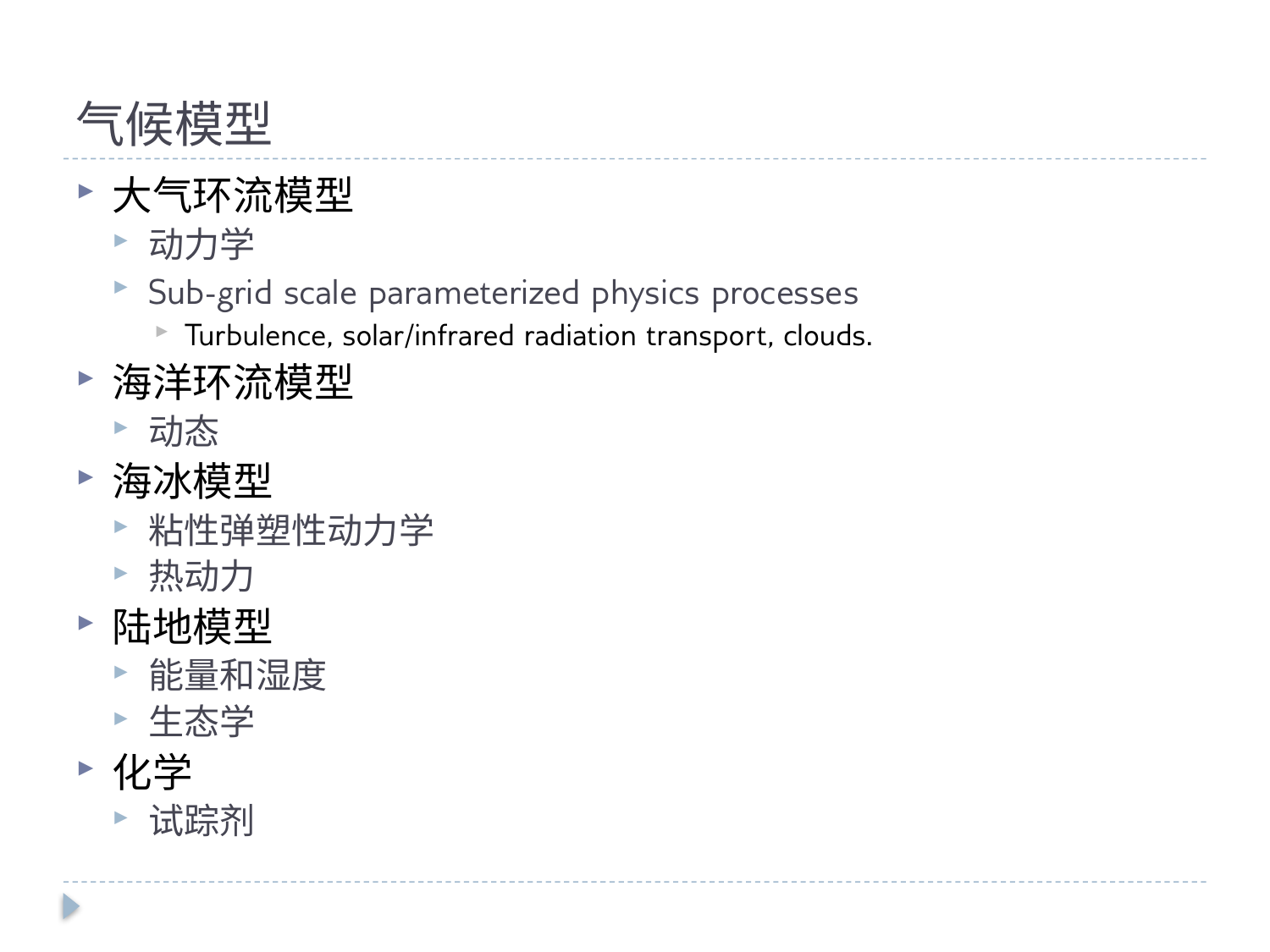

# 气候模型
大气环流模型
动力学
Sub-grid scale parameterized physics processes
Turbulence, solar/infrared radiation transport, clouds.
海洋环流模型
动态
海冰模型
粘性弹塑性动力学
热动力
陆地模型
能量和湿度
生态学
化学
试踪剂